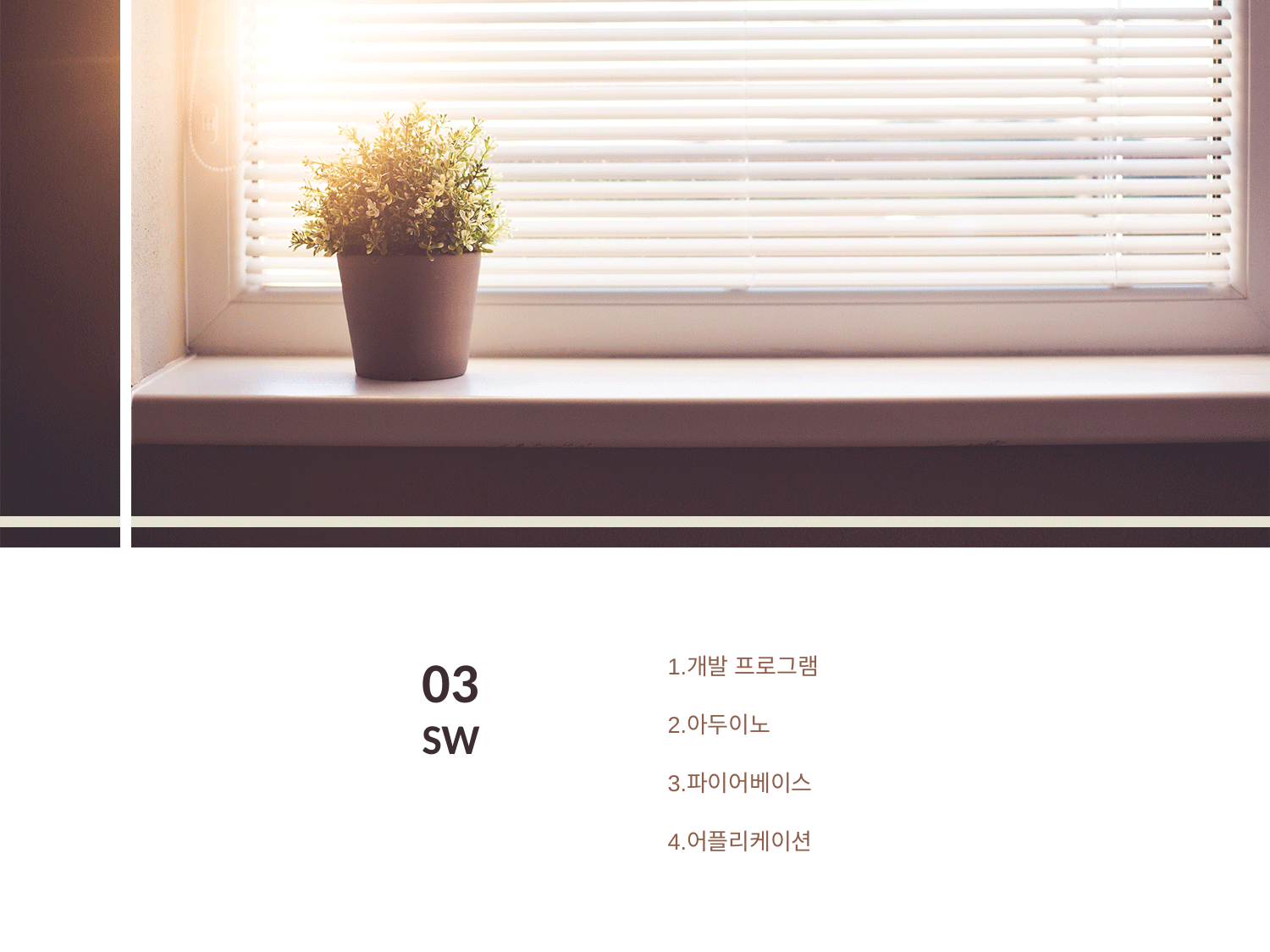

개발 프로그램
아두이노
파이어베이스
어플리케이션
03
SW